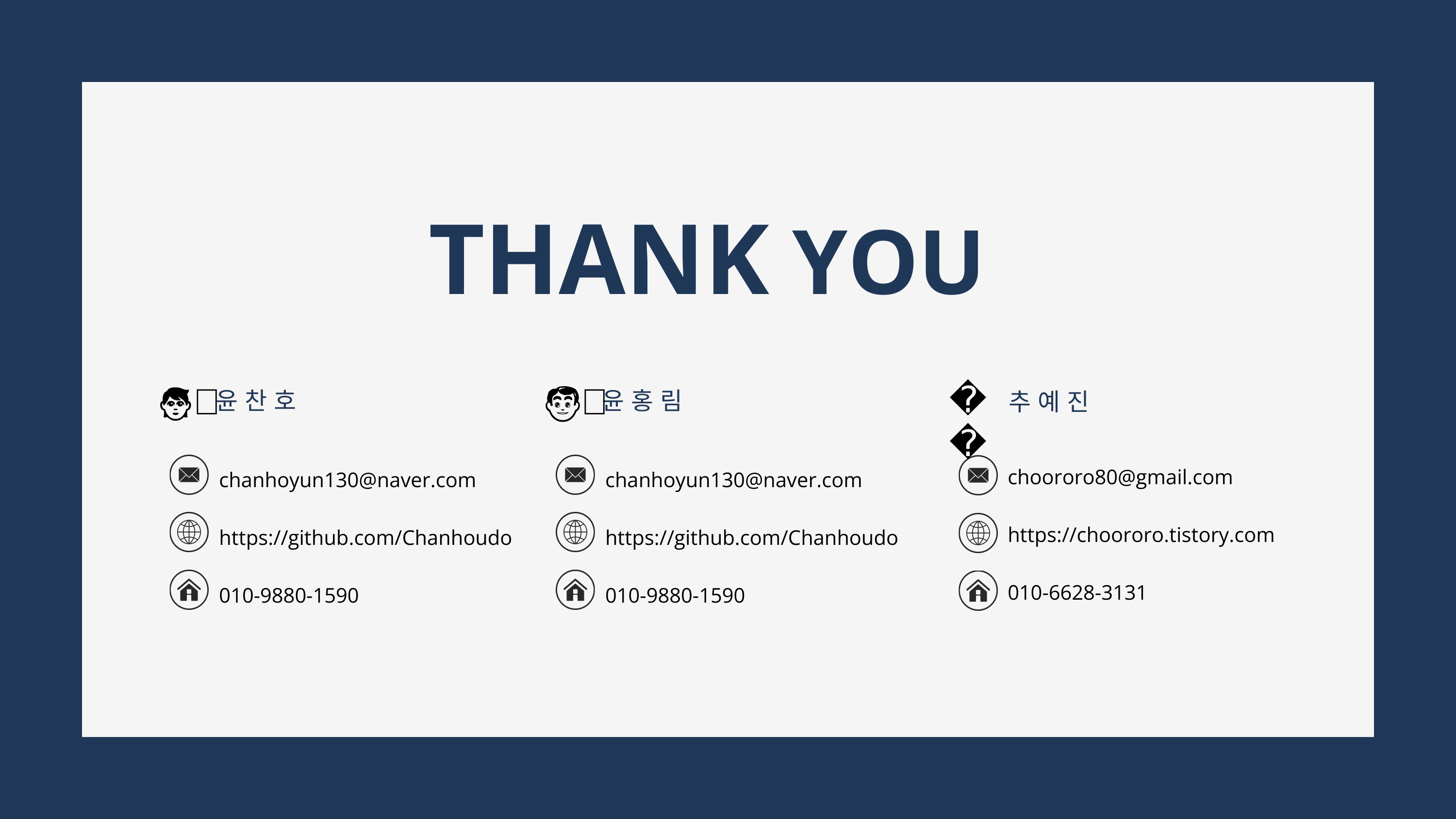

THANK YOU
👩‍🦰
추 예 진
🧑‍🦱
윤 찬 호
👨‍🦱
윤 홍 림
choororo80@gmail.com

https://choororo.tistory.com

010-6628-3131

chanhoyun130@naver.com
https://github.com/Chanhoudo

010-9880-1590

chanhoyun130@naver.com
https://github.com/Chanhoudo

010-9880-1590